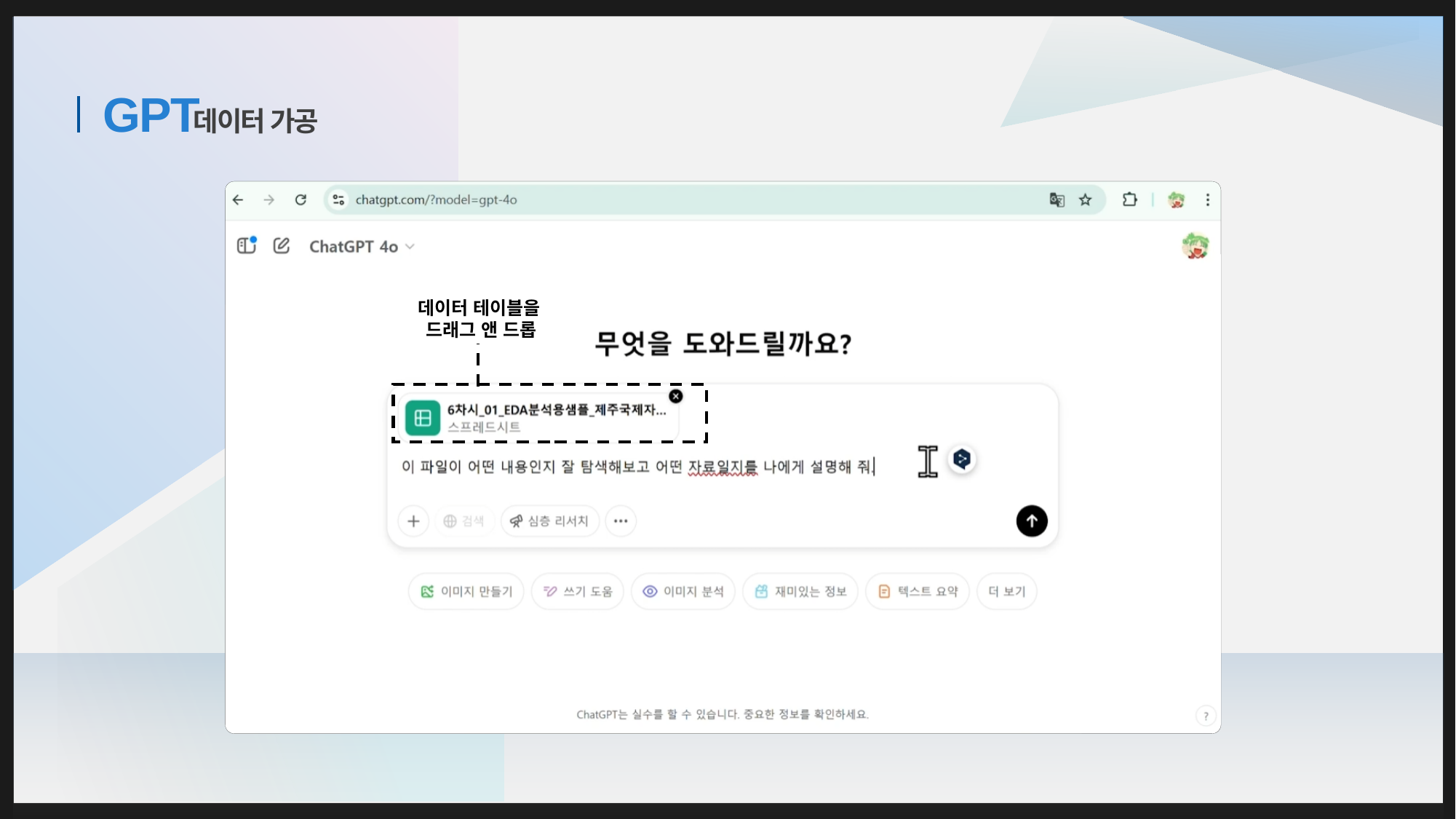

데이터 가공
# GPT

데이터 테이블을
드래그 앤 드롭